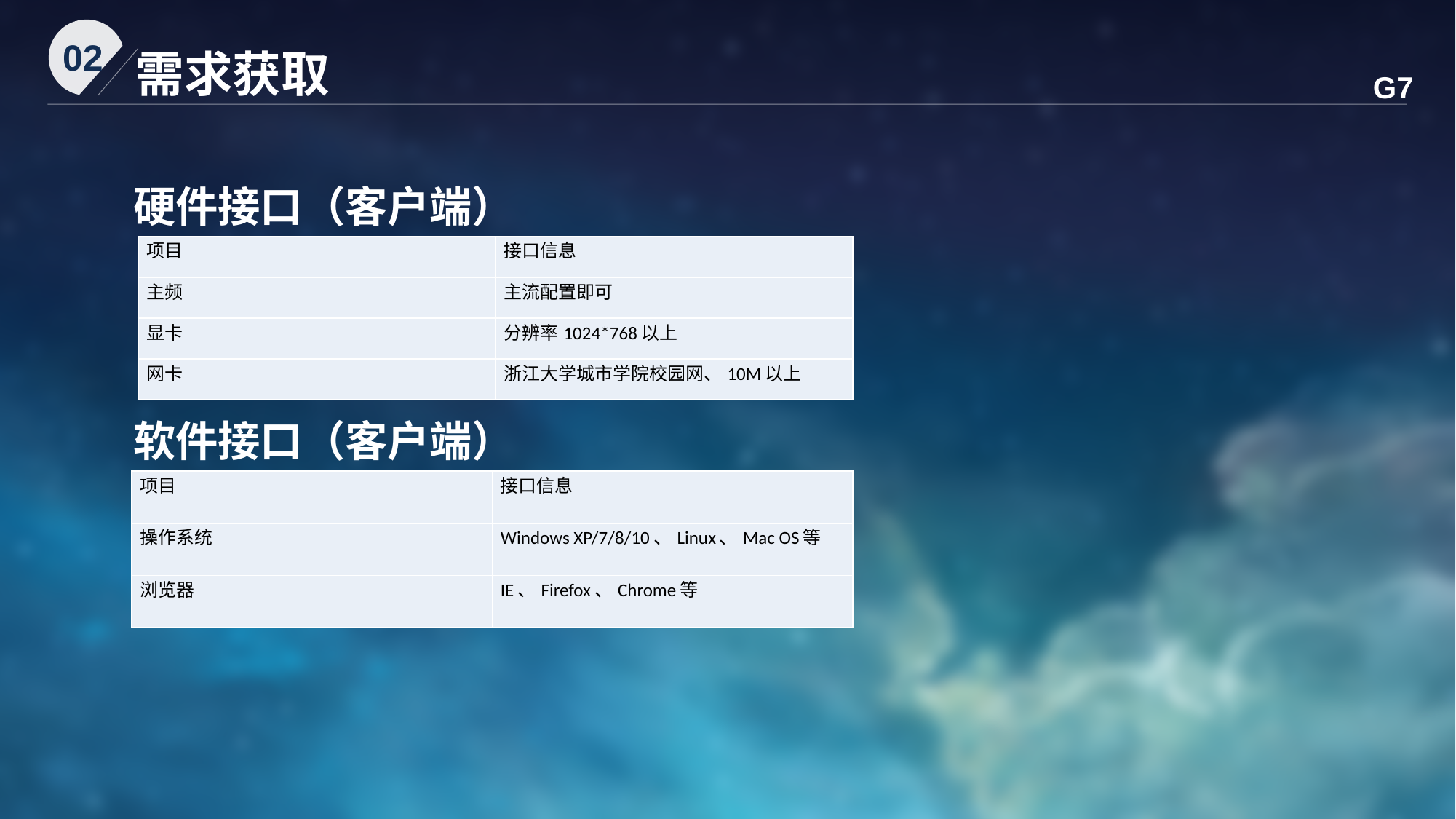

02
需求获取
G7
硬件接口（客户端）
| 项目 | 接口信息 |
| --- | --- |
| 主频 | 主流配置即可 |
| 显卡 | 分辨率1024\*768以上 |
| 网卡 | 浙江大学城市学院校园网、10M以上 |
软件接口（客户端）
| 项目 | 接口信息 |
| --- | --- |
| 操作系统 | Windows XP/7/8/10、Linux、Mac OS等 |
| 浏览器 | IE、Firefox、Chrome等 |